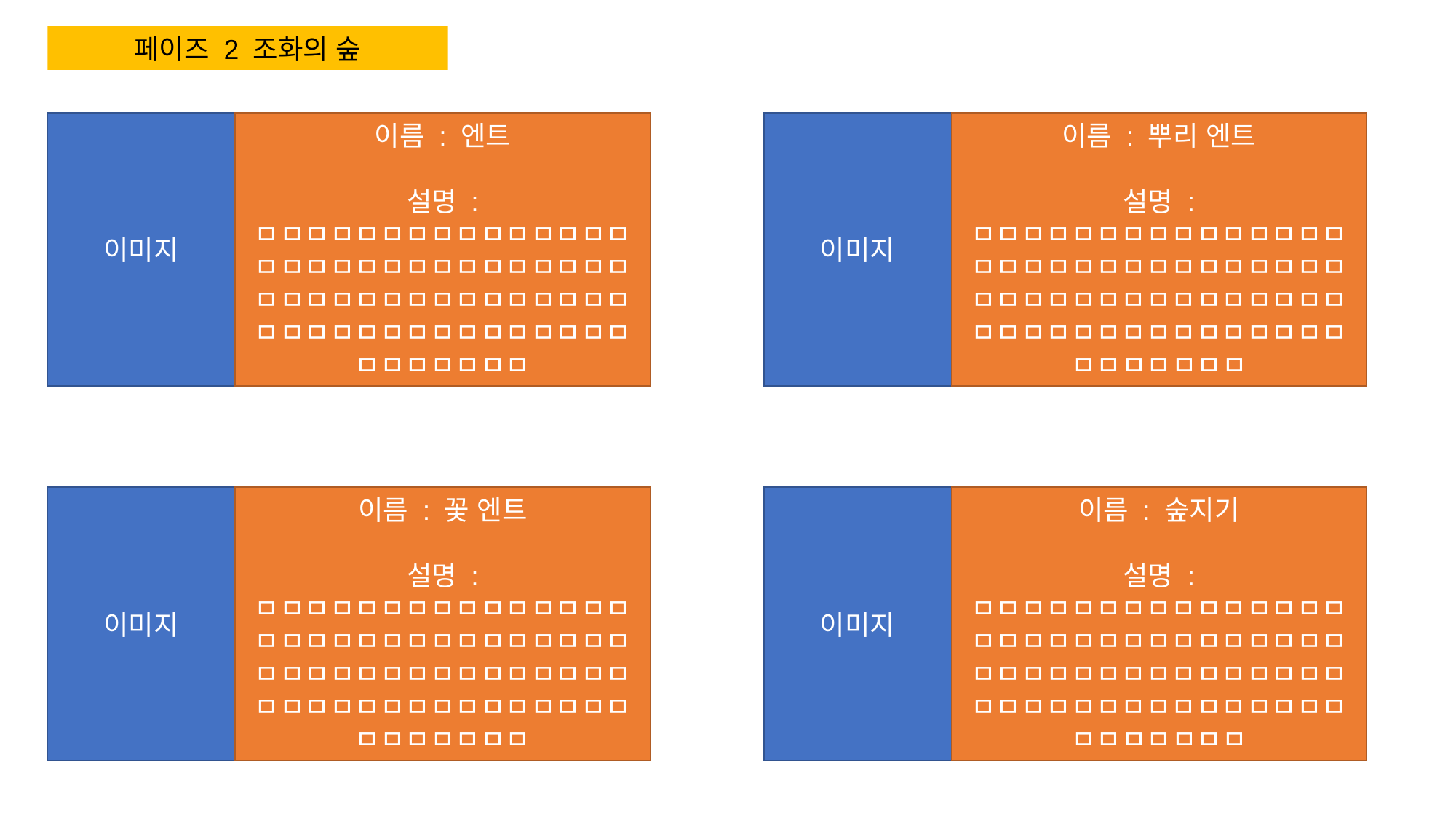

페이즈 2 조화의 숲
이미지
이름 : 뿌리 엔트

설명 : ㅁㅁㅁㅁㅁㅁㅁㅁㅁㅁㅁㅁㅁㅁㅁㅁㅁㅁㅁㅁㅁㅁㅁㅁㅁㅁㅁㅁㅁㅁㅁㅁㅁㅁㅁㅁㅁㅁㅁㅁㅁㅁㅁㅁㅁㅁㅁㅁㅁㅁㅁㅁㅁㅁㅁㅁㅁㅁㅁㅁㅁㅁㅁㅁㅁㅁㅁ
이미지
이름 : 엔트

설명 : ㅁㅁㅁㅁㅁㅁㅁㅁㅁㅁㅁㅁㅁㅁㅁㅁㅁㅁㅁㅁㅁㅁㅁㅁㅁㅁㅁㅁㅁㅁㅁㅁㅁㅁㅁㅁㅁㅁㅁㅁㅁㅁㅁㅁㅁㅁㅁㅁㅁㅁㅁㅁㅁㅁㅁㅁㅁㅁㅁㅁㅁㅁㅁㅁㅁㅁㅁ
이미지
이름 : 숲지기

설명 : ㅁㅁㅁㅁㅁㅁㅁㅁㅁㅁㅁㅁㅁㅁㅁㅁㅁㅁㅁㅁㅁㅁㅁㅁㅁㅁㅁㅁㅁㅁㅁㅁㅁㅁㅁㅁㅁㅁㅁㅁㅁㅁㅁㅁㅁㅁㅁㅁㅁㅁㅁㅁㅁㅁㅁㅁㅁㅁㅁㅁㅁㅁㅁㅁㅁㅁㅁ
이미지
이름 : 꽃 엔트

설명 : ㅁㅁㅁㅁㅁㅁㅁㅁㅁㅁㅁㅁㅁㅁㅁㅁㅁㅁㅁㅁㅁㅁㅁㅁㅁㅁㅁㅁㅁㅁㅁㅁㅁㅁㅁㅁㅁㅁㅁㅁㅁㅁㅁㅁㅁㅁㅁㅁㅁㅁㅁㅁㅁㅁㅁㅁㅁㅁㅁㅁㅁㅁㅁㅁㅁㅁㅁ